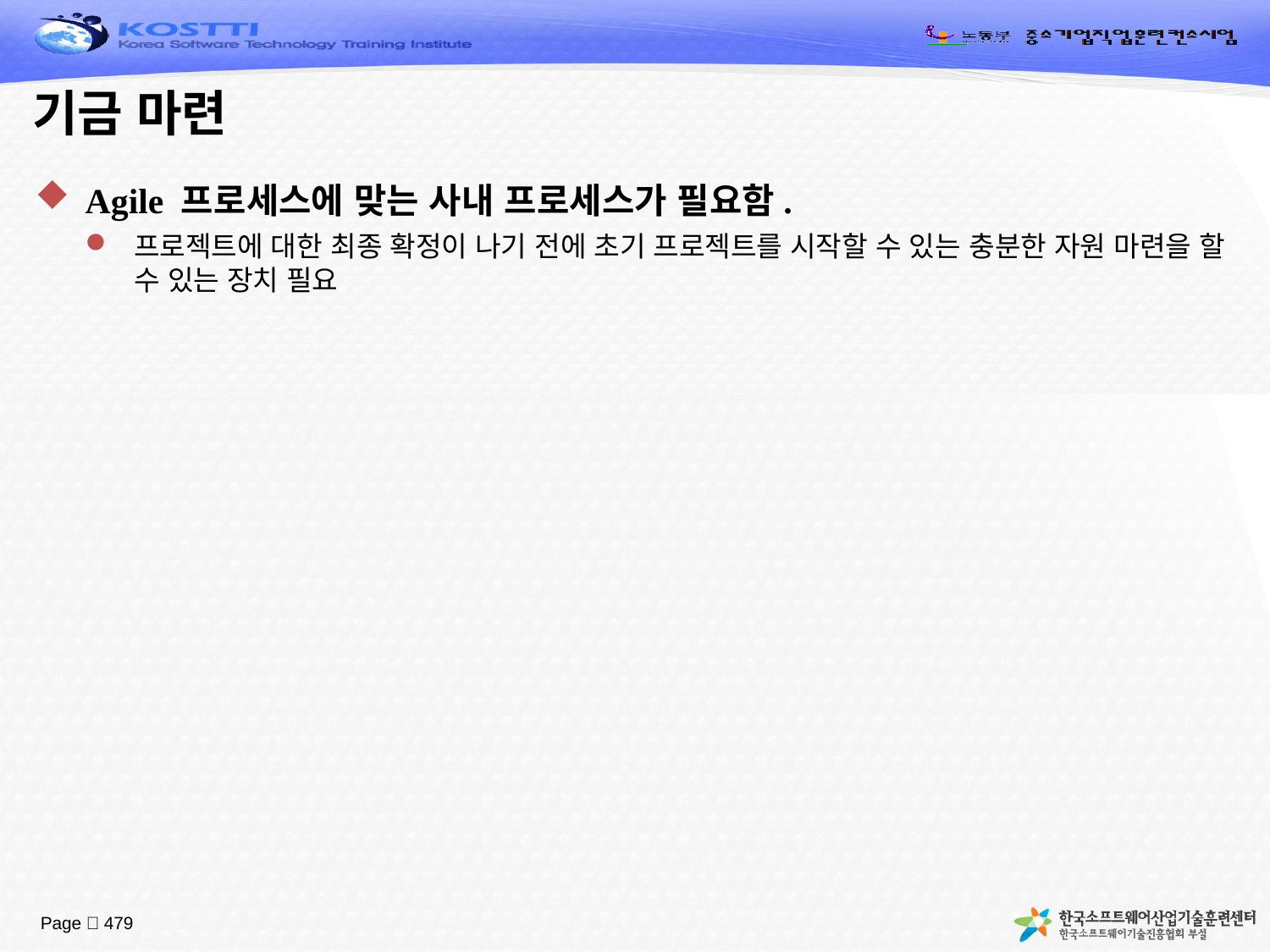

# 기금 마련
Agile 프로세스에 맞는 사내 프로세스가 필요함.
프로젝트에 대한 최종 확정이 나기 전에 초기 프로젝트를 시작할 수 있는 충분한 자원 마련을 할 수 있는 장치 필요